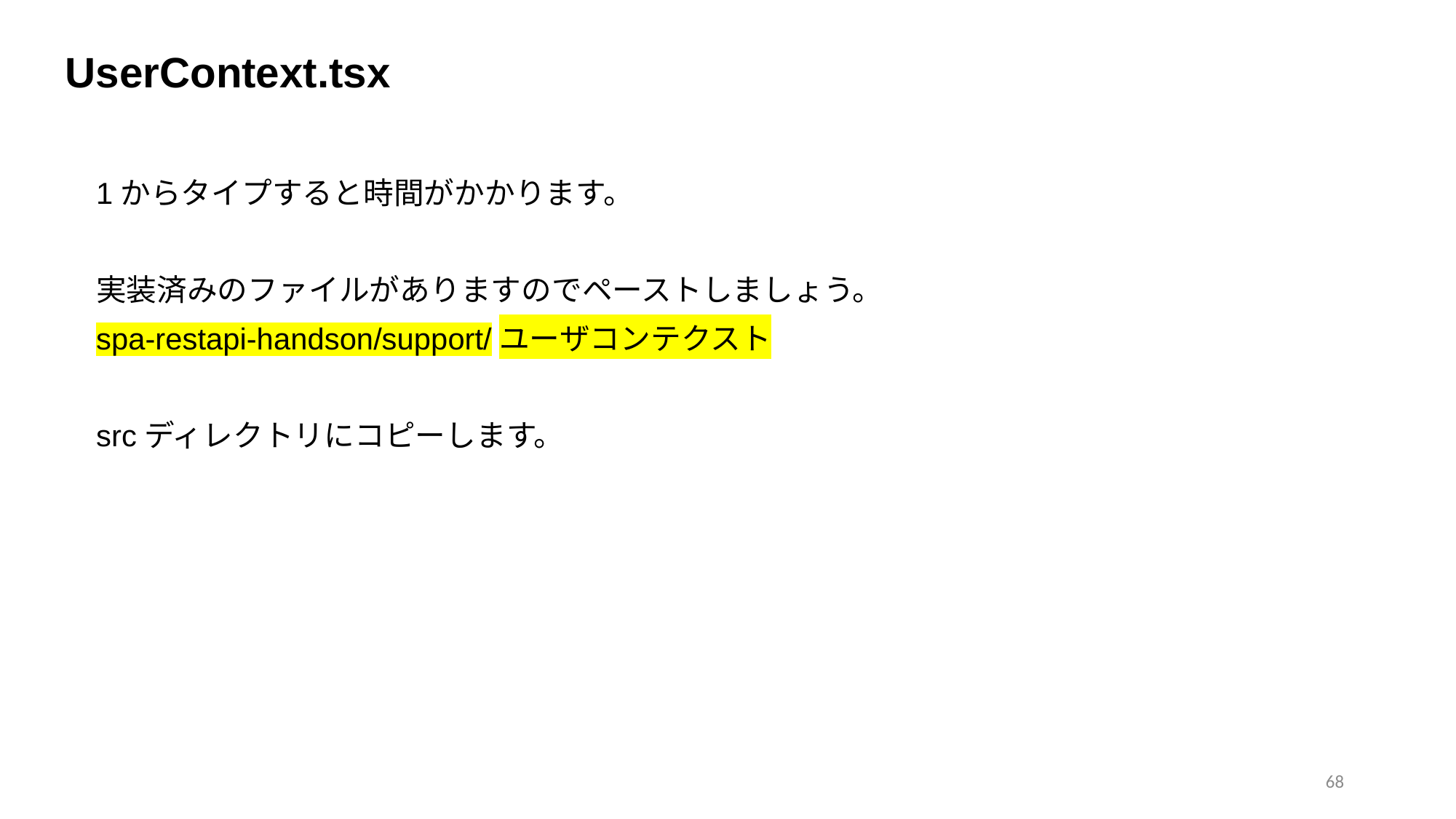

UserContext.tsx
1からタイプすると時間がかかります。

実装済みのファイルがありますのでペーストしましょう。
spa-restapi-handson/support/ユーザコンテクスト

srcディレクトリにコピーします。
68